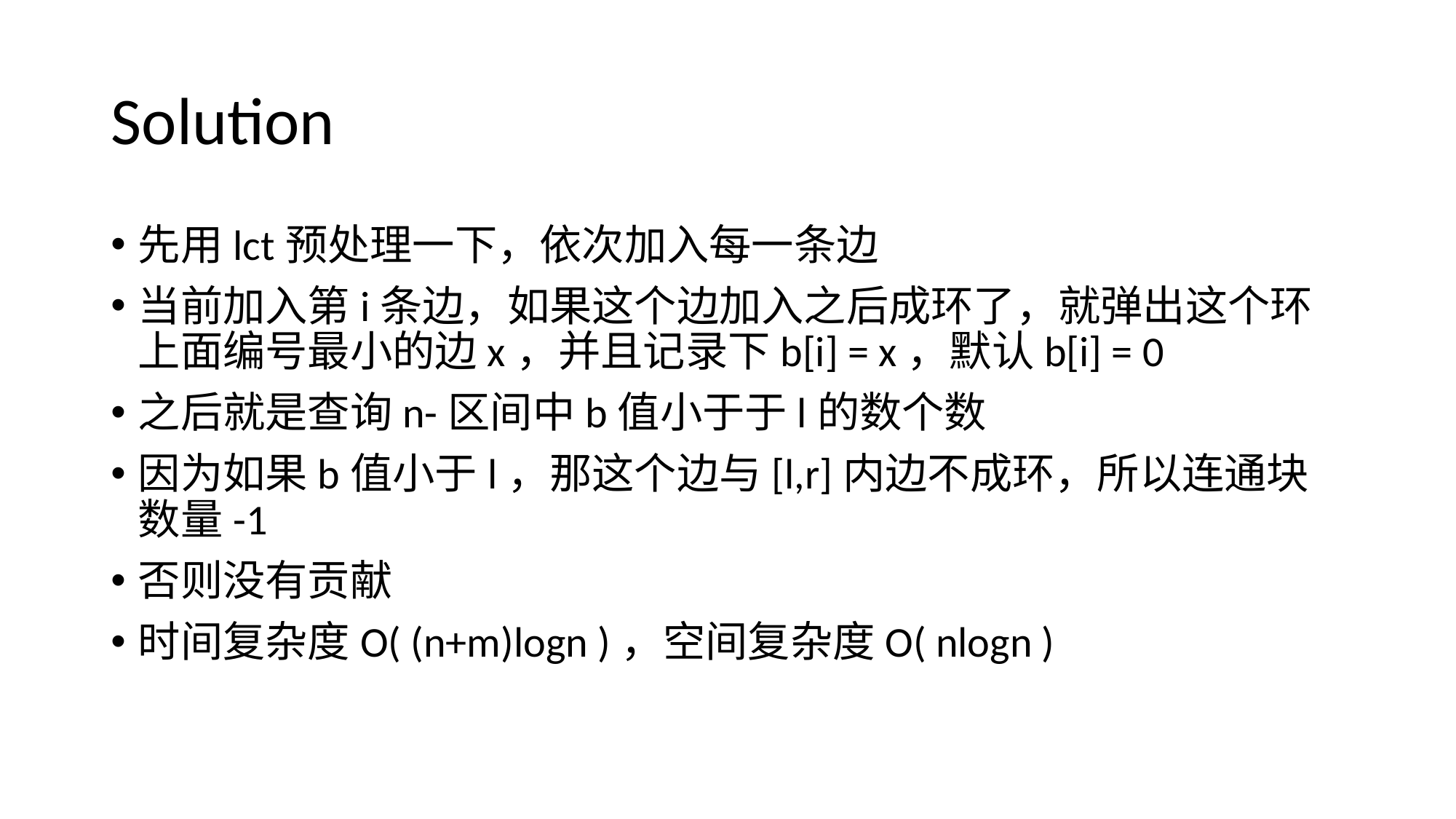

# Solution
先用lct预处理一下，依次加入每一条边
当前加入第i条边，如果这个边加入之后成环了，就弹出这个环上面编号最小的边x，并且记录下b[i] = x，默认b[i] = 0
之后就是查询n-区间中b值小于于l的数个数
因为如果b值小于l，那这个边与[l,r]内边不成环，所以连通块数量-1
否则没有贡献
时间复杂度O( (n+m)logn )，空间复杂度O( nlogn )